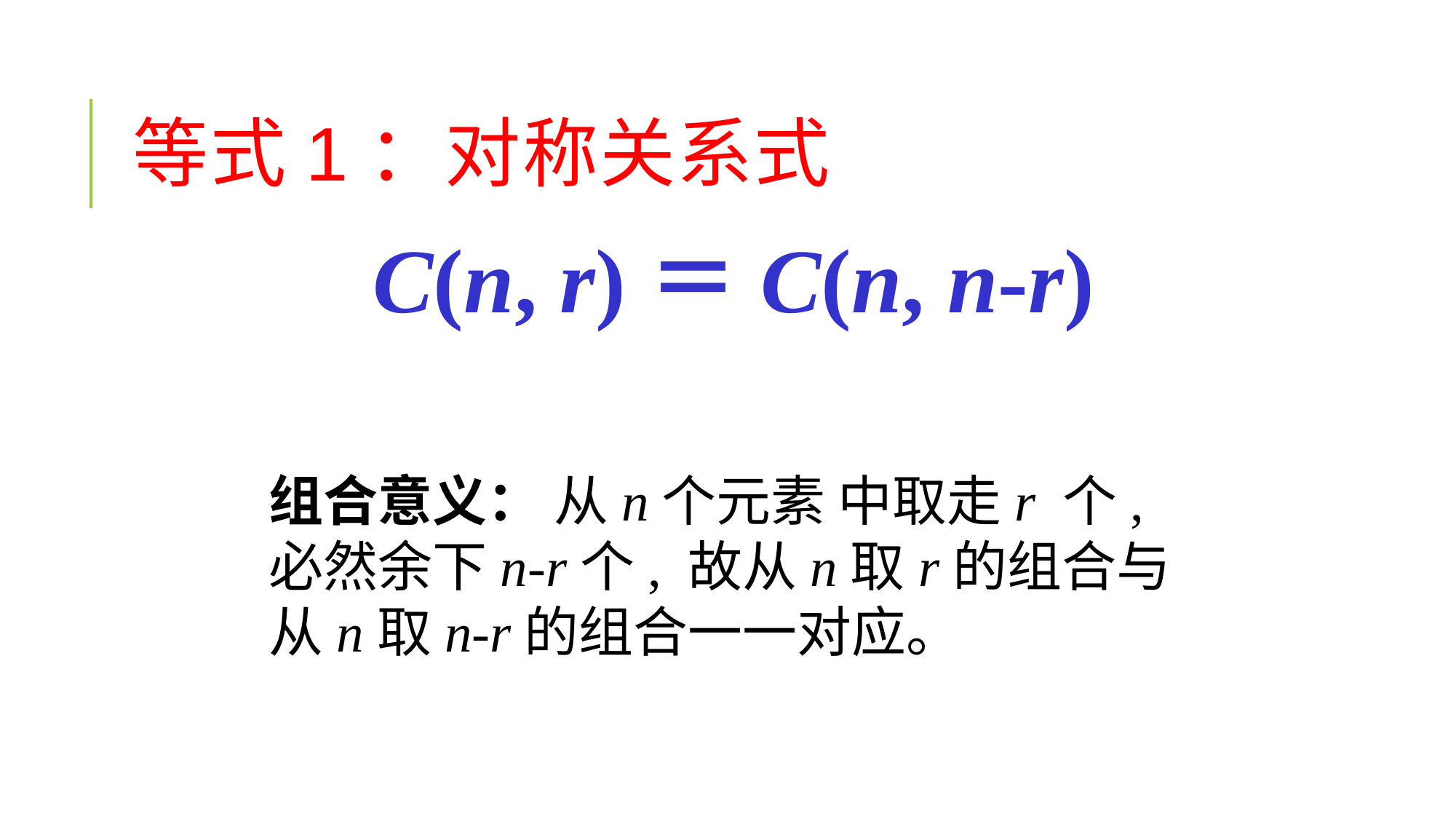

# 等式1：对称关系式
C(n, r)＝C(n, n-r)
组合意义： 从n个元素 中取走r 个, 必然余下n-r个, 故从n取r的组合与从n取n-r的组合一一对应。